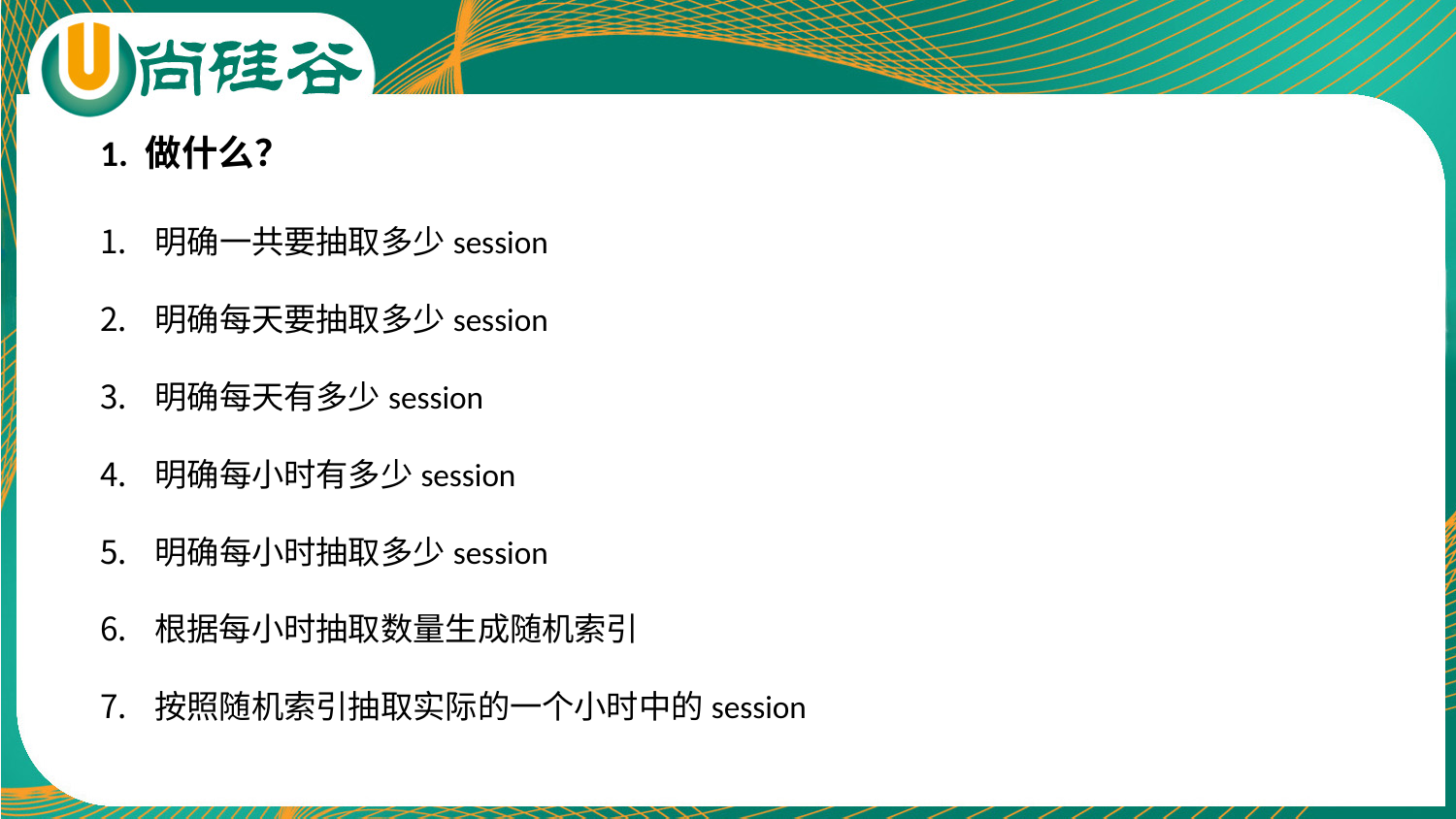

1. 做什么？
明确一共要抽取多少session

明确每天要抽取多少session

明确每天有多少session

明确每小时有多少session

明确每小时抽取多少session

根据每小时抽取数量生成随机索引

按照随机索引抽取实际的一个小时中的session